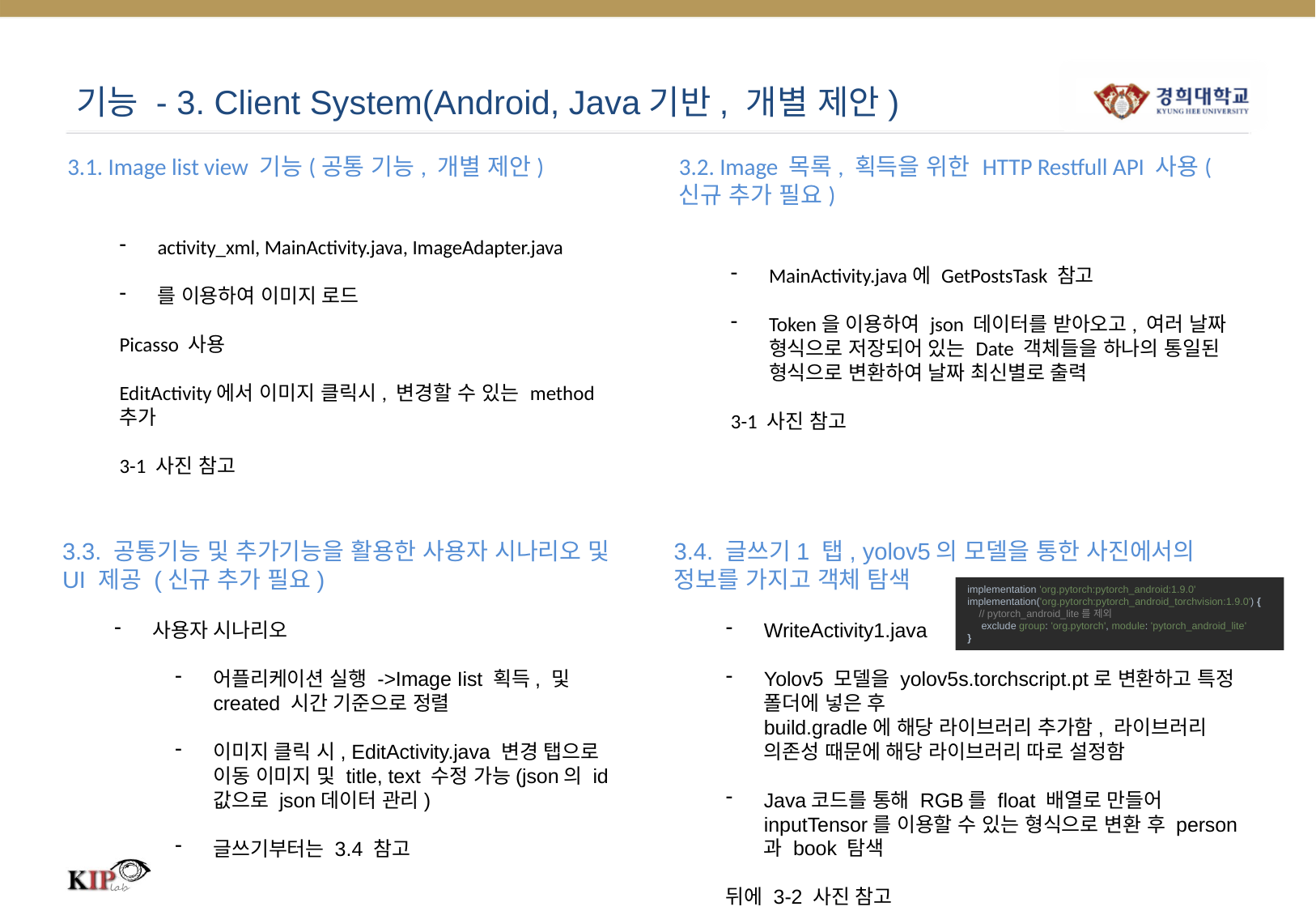

# 기능 - 3. Client System(Android, Java기반, 개별 제안)
3.1. Image list view 기능(공통 기능, 개별 제안)

activity_xml, MainActivity.java, ImageAdapter.java
를 이용하여 이미지 로드
Picasso 사용
EditActivity에서 이미지 클릭시, 변경할 수 있는 method 추가
3-1 사진 참고

3.2. Image 목록, 획득을 위한 HTTP Restfull API 사용(신규 추가 필요)

MainActivity.java에 GetPostsTask 참고
Token을 이용하여 json 데이터를 받아오고, 여러 날짜 형식으로 저장되어 있는 Date 객체들을 하나의 통일된 형식으로 변환하여 날짜 최신별로 출력
3-1 사진 참고

3.3. 공통기능 및 추가기능을 활용한 사용자 시나리오 및 UI 제공 (신규 추가 필요)
사용자 시나리오
어플리케이션 실행 ->Image Iist 획득, 및 created 시간 기준으로 정렬
이미지 클릭 시, EditActivity.java 변경 탭으로 이동 이미지 및 title, text 수정 가능(json의 id 값으로 json데이터 관리)
글쓰기부터는 3.4 참고

3.4. 글쓰기1 탭, yolov5의 모델을 통한 사진에서의 정보를 가지고 객체 탐색
WriteActivity1.java
Yolov5 모델을 yolov5s.torchscript.pt로 변환하고 특정 폴더에 넣은 후
build.gradle에 해당 라이브러리 추가함, 라이브러리 의존성 때문에 해당 라이브러리 따로 설정함
Java코드를 통해 RGB를 float 배열로 만들어 inputTensor를 이용할 수 있는 형식으로 변환 후 person과 book 탐색
뒤에 3-2 사진 참고
implementation 'org.pytorch:pytorch_android:1.9.0'
implementation('org.pytorch:pytorch_android_torchvision:1.9.0') {
    // pytorch_android_lite를 제외
    exclude group: 'org.pytorch', module: 'pytorch_android_lite'
}